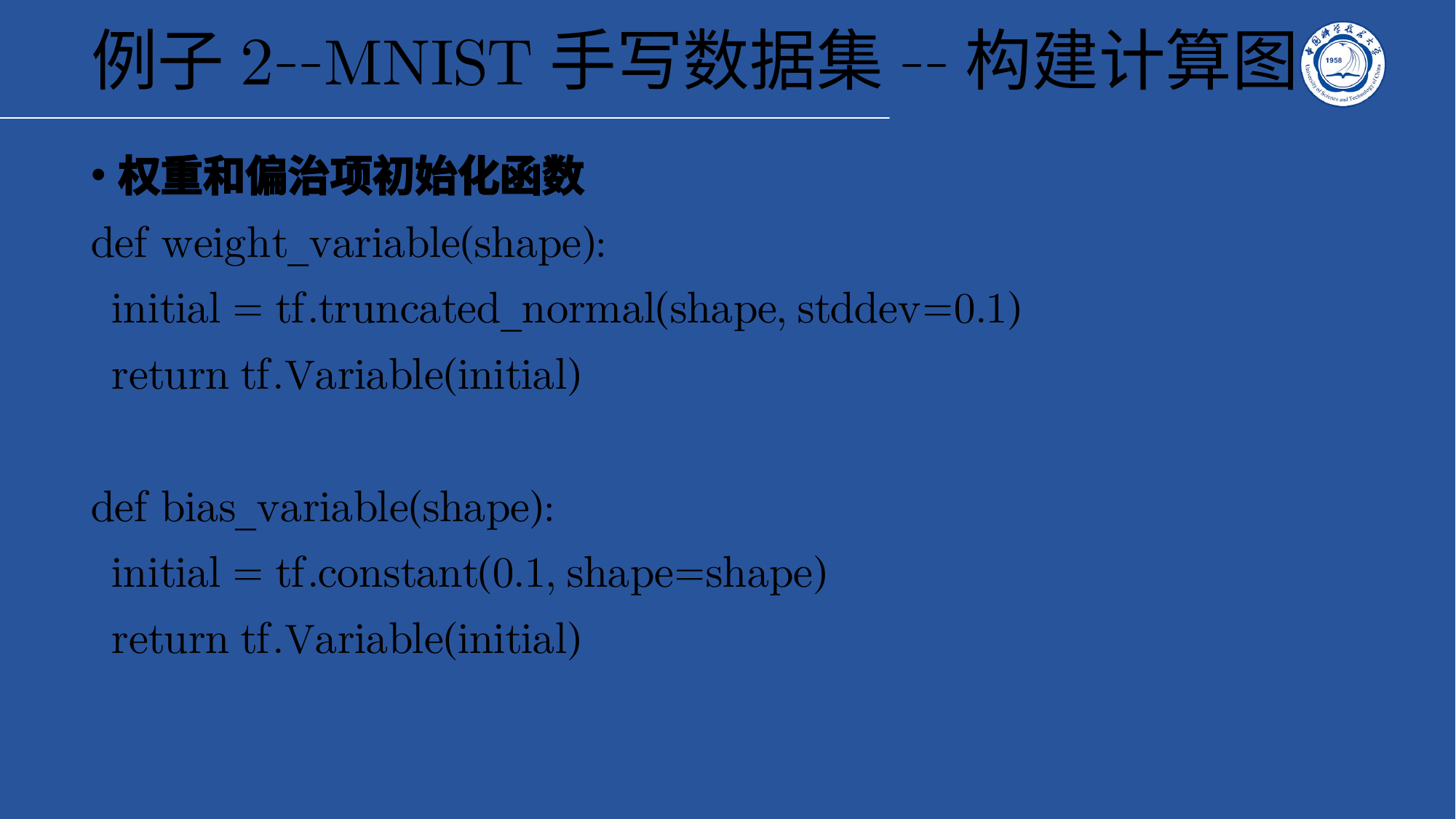

# 例子2--MNIST手写数据集--构建计算图
26
权重和偏治项初始化函数
def weight_variable(shape):
  initial = tf.truncated_normal(shape, stddev=0.1)
  return tf.Variable(initial)

def bias_variable(shape):
  initial = tf.constant(0.1, shape=shape)
  return tf.Variable(initial)